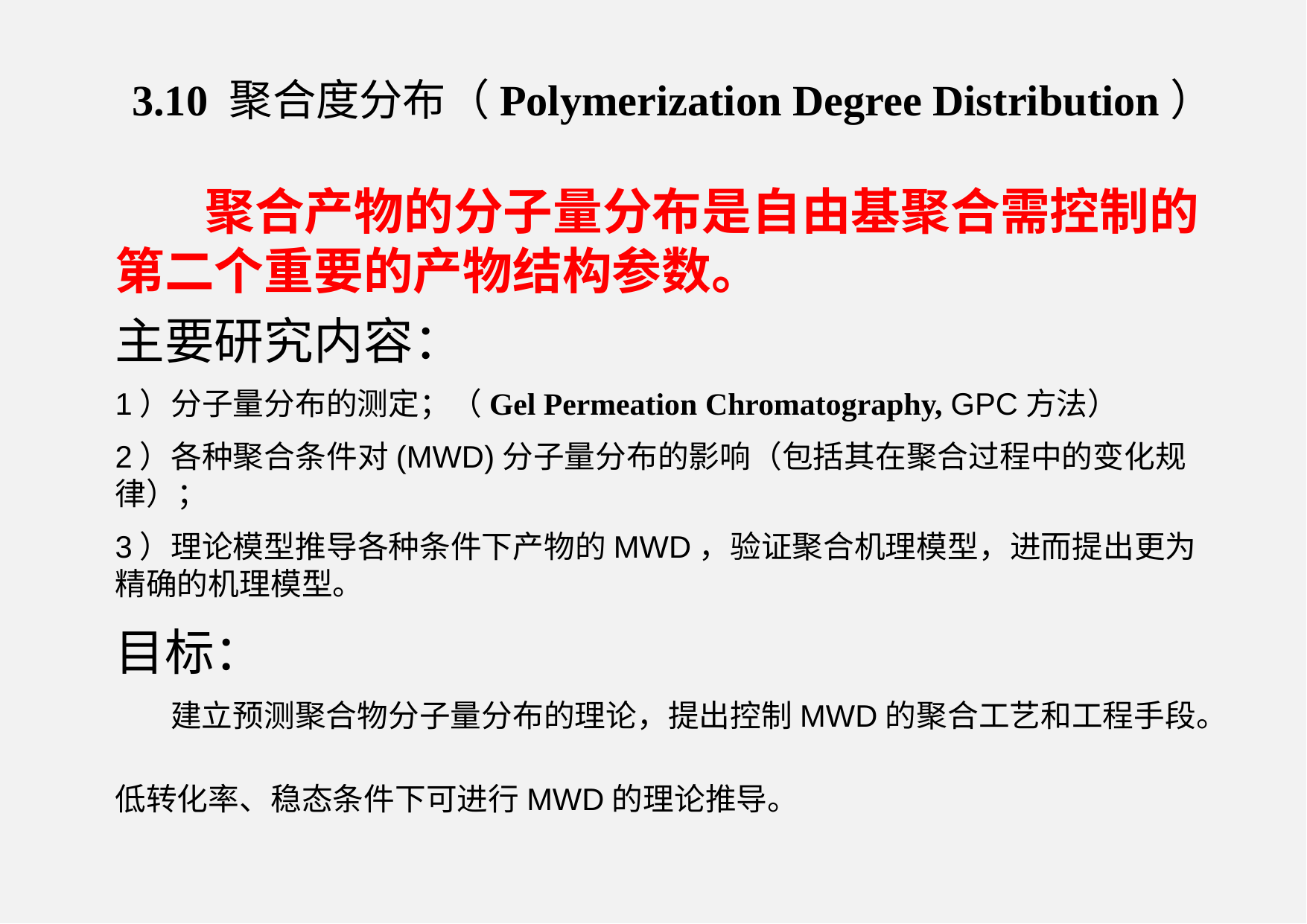

3.10 聚合度分布（Polymerization Degree Distribution）
       聚合产物的分子量分布是自由基聚合需控制的第二个重要的产物结构参数。
主要研究内容：
1）分子量分布的测定；（Gel Permeation Chromatography, GPC方法）
2）各种聚合条件对(MWD)分子量分布的影响（包括其在聚合过程中的变化规律）；
3）理论模型推导各种条件下产物的MWD，验证聚合机理模型，进而提出更为精确的机理模型。
目标：
       建立预测聚合物分子量分布的理论，提出控制MWD的聚合工艺和工程手段。

低转化率、稳态条件下可进行MWD的理论推导。